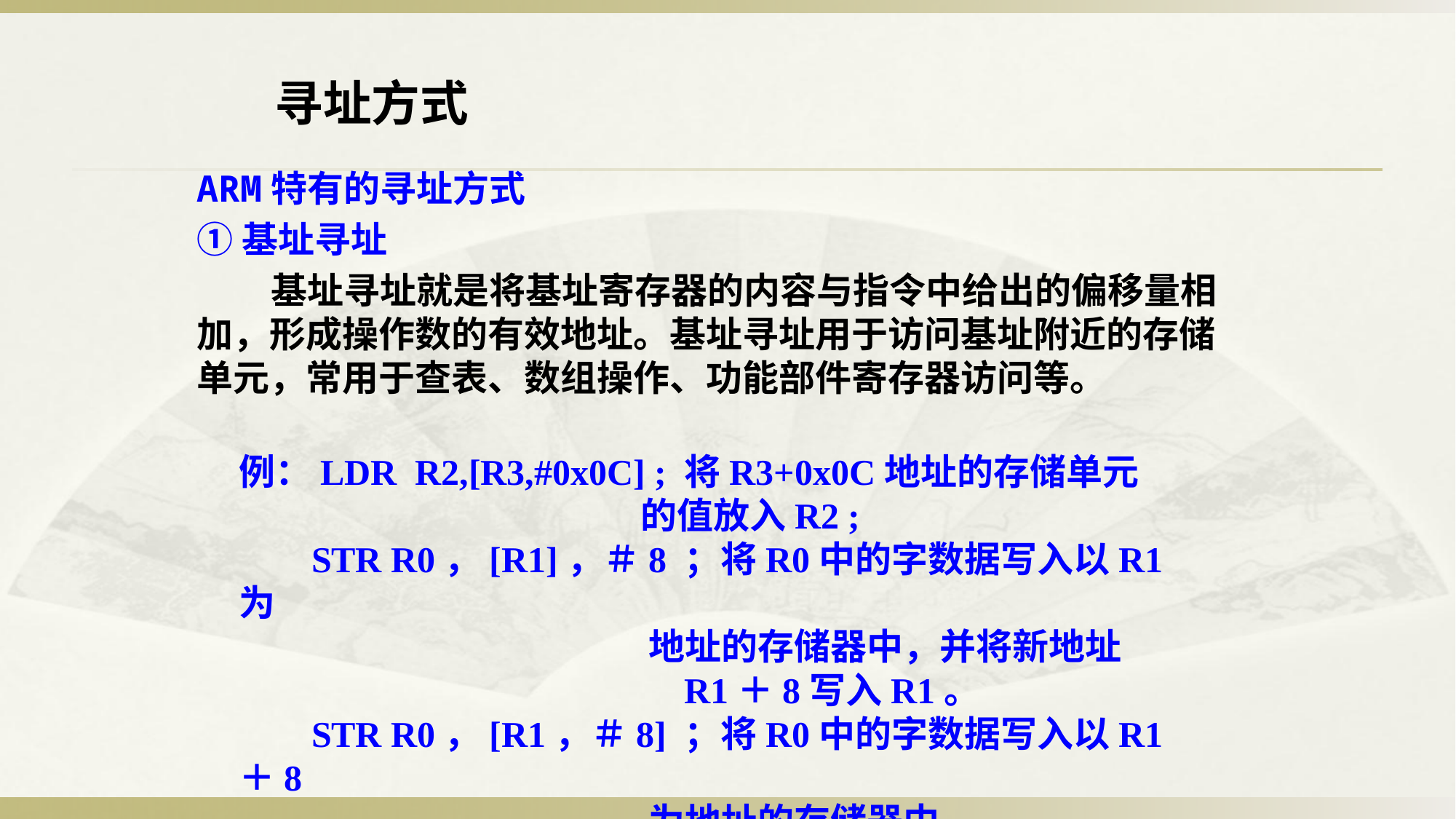

寻址方式
ARM特有的寻址方式
①基址寻址
        基址寻址就是将基址寄存器的内容与指令中给出的偏移量相加，形成操作数的有效地址。基址寻址用于访问基址附近的存储单元，常用于查表、数组操作、功能部件寄存器访问等。

例：LDR  R2,[R3,#0x0C] ; 将R3+0x0C地址的存储单元
                                                的值放入R2 ;
        STR R0，[R1]，＃8 ；将R0中的字数据写入以R1为
                                                 地址的存储器中，并将新地址
                                                 R1＋8写入R1。
        STR R0，[R1，＃8] ；将R0中的字数据写入以R1＋8
                                                 为地址的存储器中。